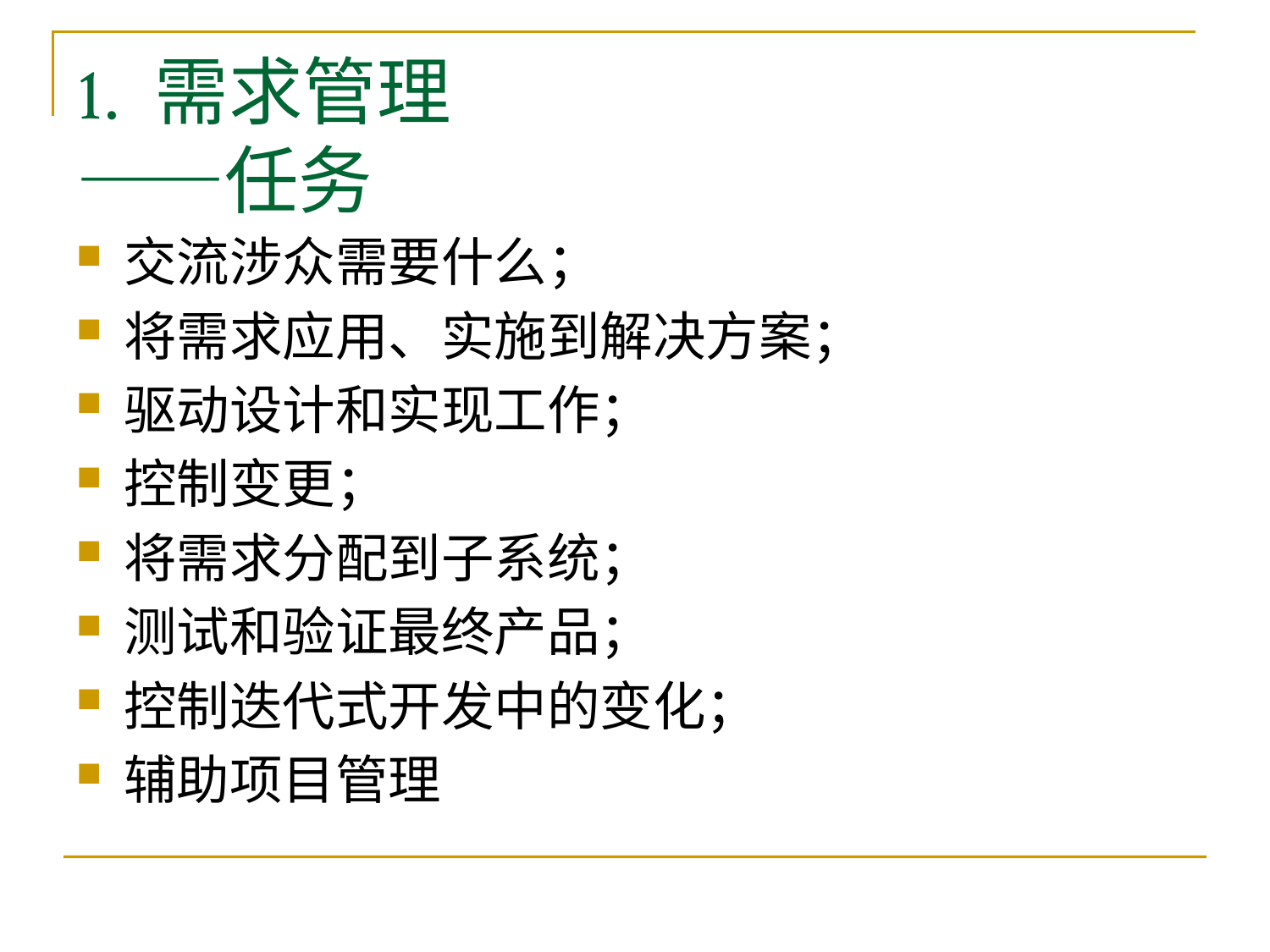

# 1. 需求管理 ——任务
交流涉众需要什么；
将需求应用、实施到解决方案；
驱动设计和实现工作；
控制变更；
将需求分配到子系统；
测试和验证最终产品；
控制迭代式开发中的变化；
辅助项目管理